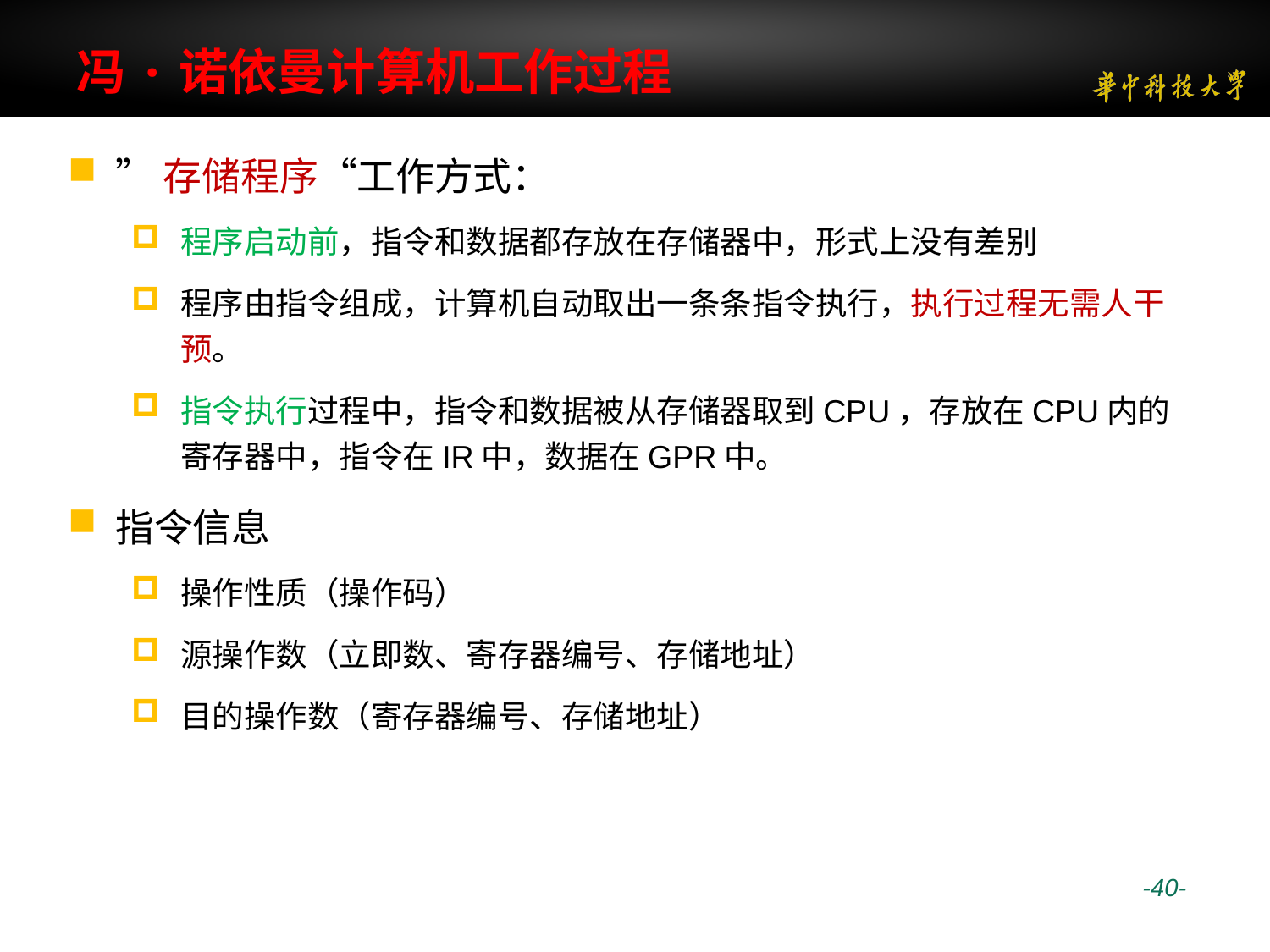

# 冯·诺依曼计算机工作过程
”存储程序“工作方式：
程序启动前，指令和数据都存放在存储器中，形式上没有差别
程序由指令组成，计算机自动取出一条条指令执行，执行过程无需人干预。
指令执行过程中，指令和数据被从存储器取到CPU，存放在CPU内的寄存器中，指令在IR中，数据在GPR中。
指令信息
操作性质（操作码）
源操作数（立即数、寄存器编号、存储地址）
目的操作数（寄存器编号、存储地址）

 -40-